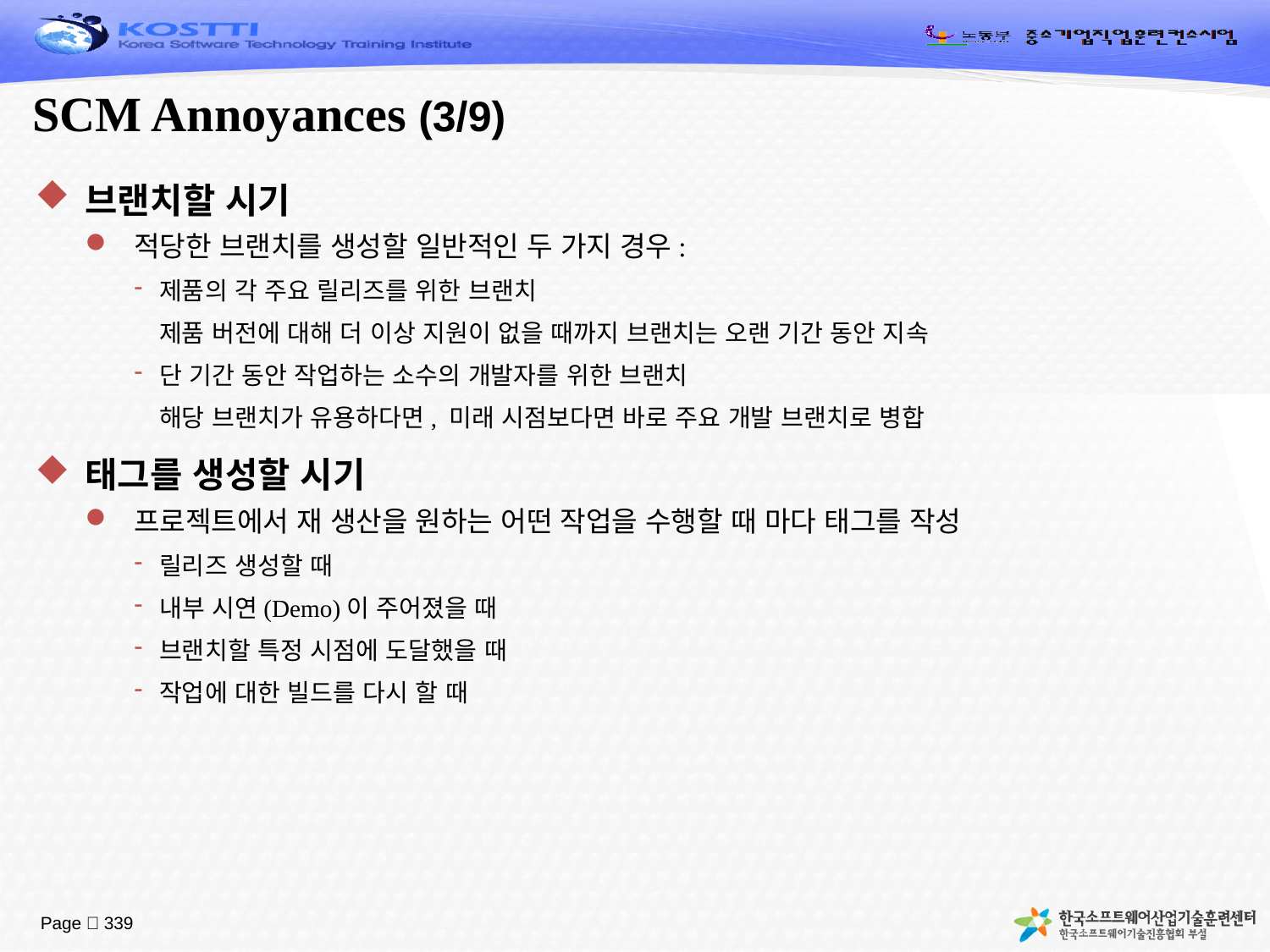

# SCM Annoyances (3/9)
브랜치할 시기
적당한 브랜치를 생성할 일반적인 두 가지 경우:
제품의 각 주요 릴리즈를 위한 브랜치
	제품 버전에 대해 더 이상 지원이 없을 때까지 브랜치는 오랜 기간 동안 지속
단 기간 동안 작업하는 소수의 개발자를 위한 브랜치
	해당 브랜치가 유용하다면, 미래 시점보다면 바로 주요 개발 브랜치로 병합
태그를 생성할 시기
프로젝트에서 재 생산을 원하는 어떤 작업을 수행할 때 마다 태그를 작성
릴리즈 생성할 때
내부 시연(Demo)이 주어졌을 때
브랜치할 특정 시점에 도달했을 때
작업에 대한 빌드를 다시 할 때